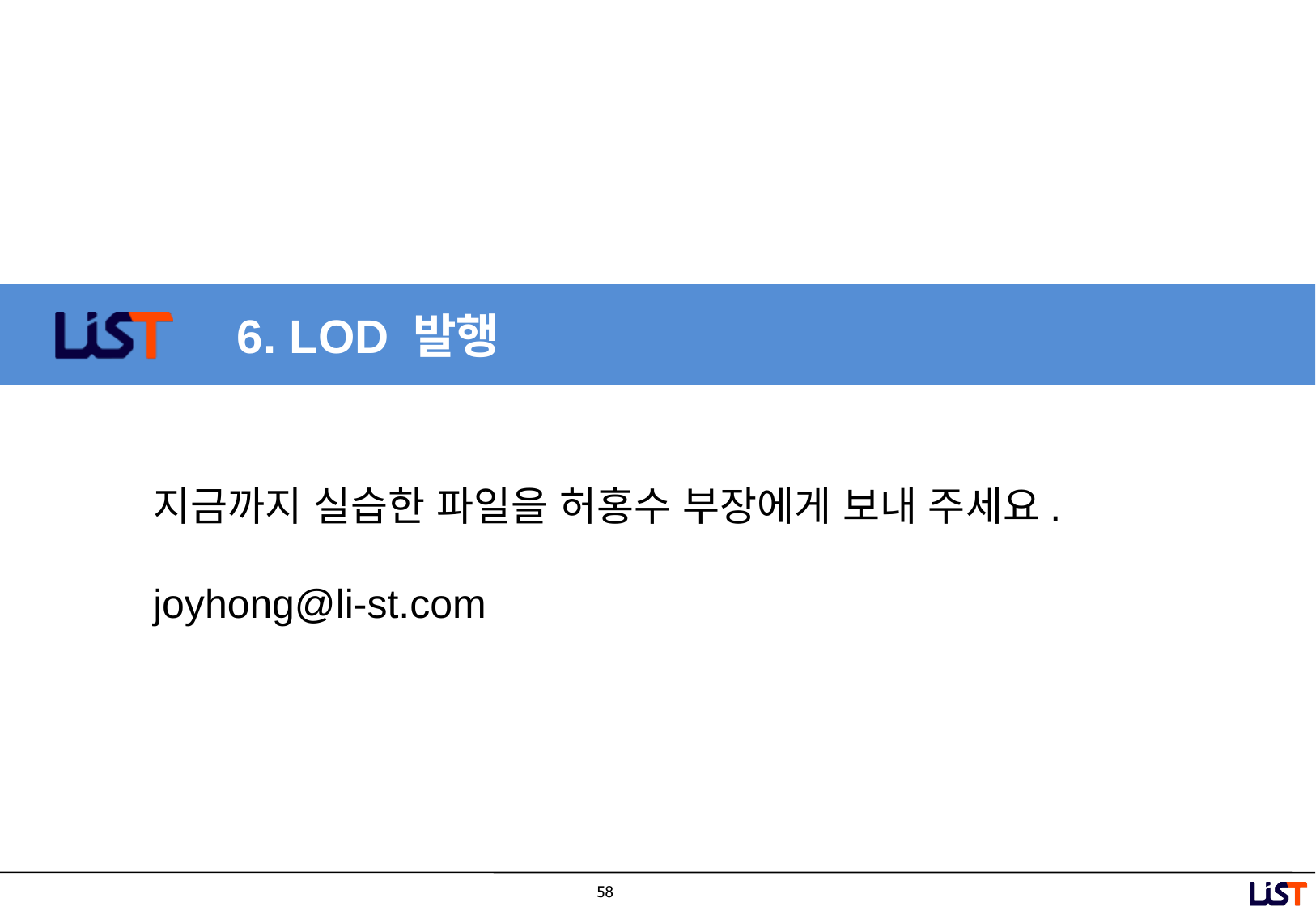

# 6. LOD 발행
지금까지 실습한 파일을 허홍수 부장에게 보내 주세요.

joyhong@li-st.com